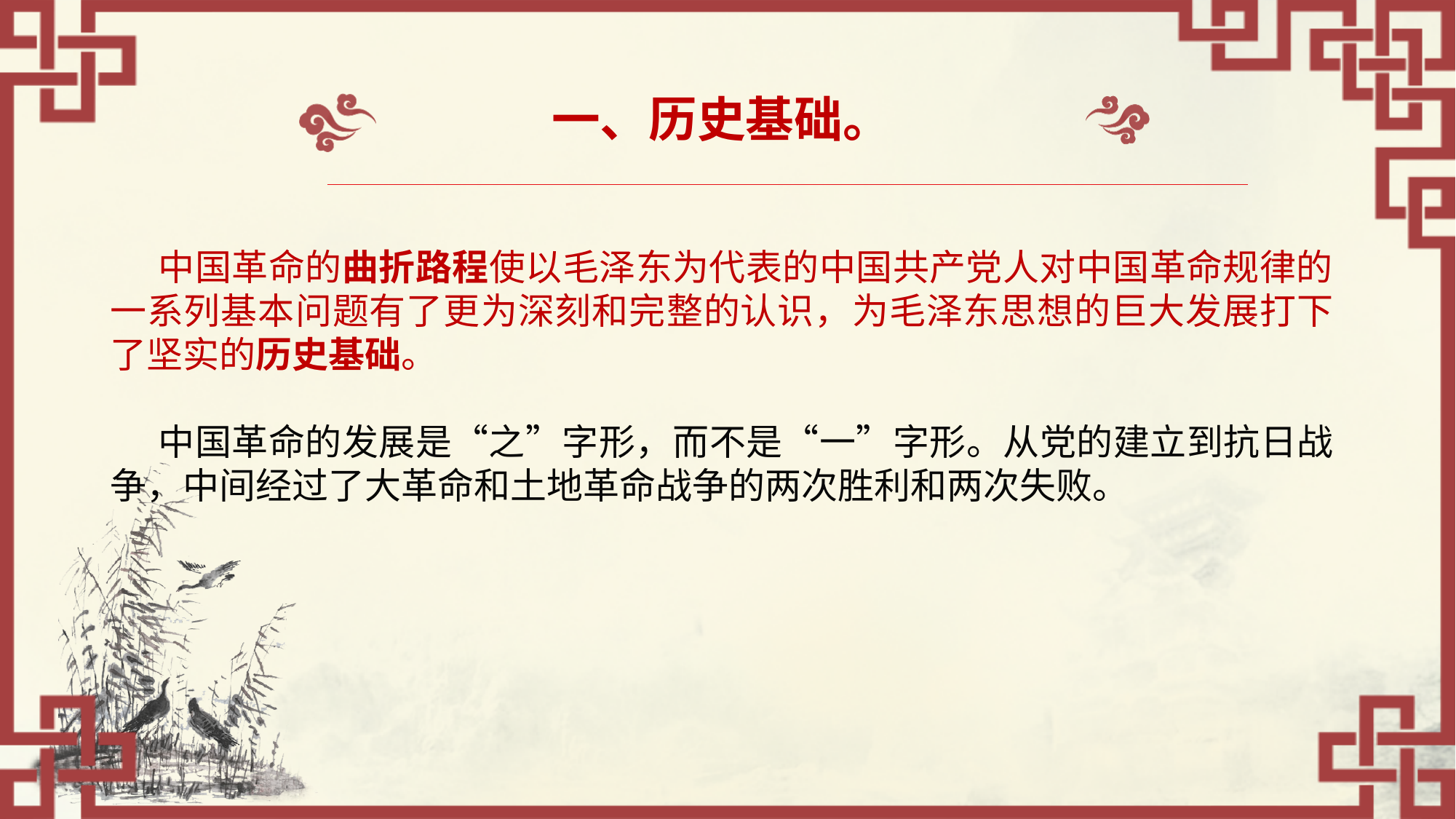

一、历史基础。

中国革命的曲折路程使以毛泽东为代表的中国共产党人对中国革命规律的一系列基本问题有了更为深刻和完整的认识，为毛泽东思想的巨大发展打下了坚实的历史基础。

中国革命的发展是“之”字形，而不是“一”字形。从党的建立到抗日战争，中间经过了大革命和土地革命战争的两次胜利和两次失败。